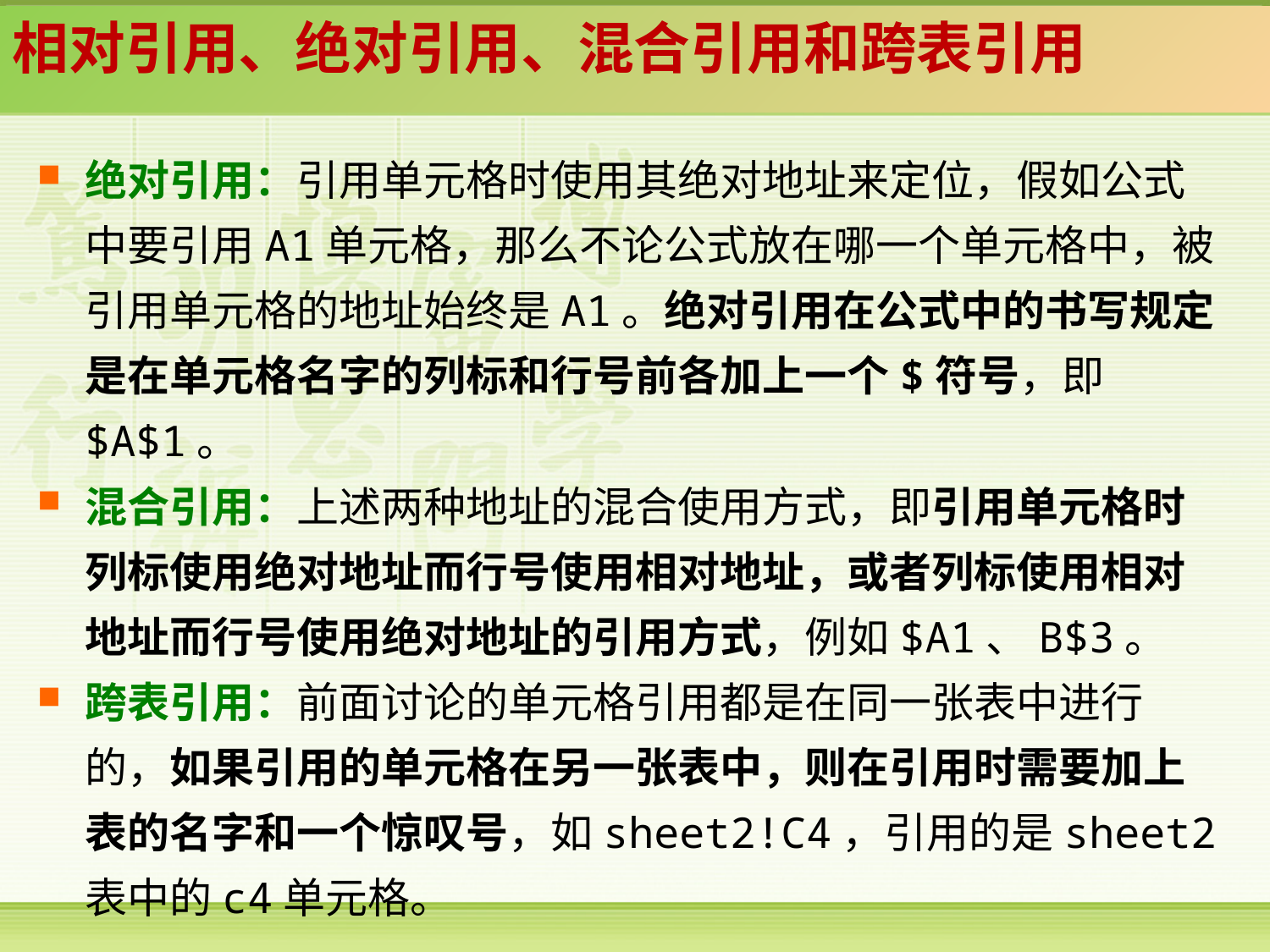

相对引用、绝对引用、混合引用和跨表引用
绝对引用：引用单元格时使用其绝对地址来定位，假如公式中要引用A1单元格，那么不论公式放在哪一个单元格中，被引用单元格的地址始终是A1。绝对引用在公式中的书写规定是在单元格名字的列标和行号前各加上一个$符号，即$A$1。
混合引用：上述两种地址的混合使用方式，即引用单元格时列标使用绝对地址而行号使用相对地址，或者列标使用相对地址而行号使用绝对地址的引用方式，例如$A1、B$3。
跨表引用：前面讨论的单元格引用都是在同一张表中进行的，如果引用的单元格在另一张表中，则在引用时需要加上表的名字和一个惊叹号，如sheet2!C4，引用的是sheet2表中的c4单元格。

70